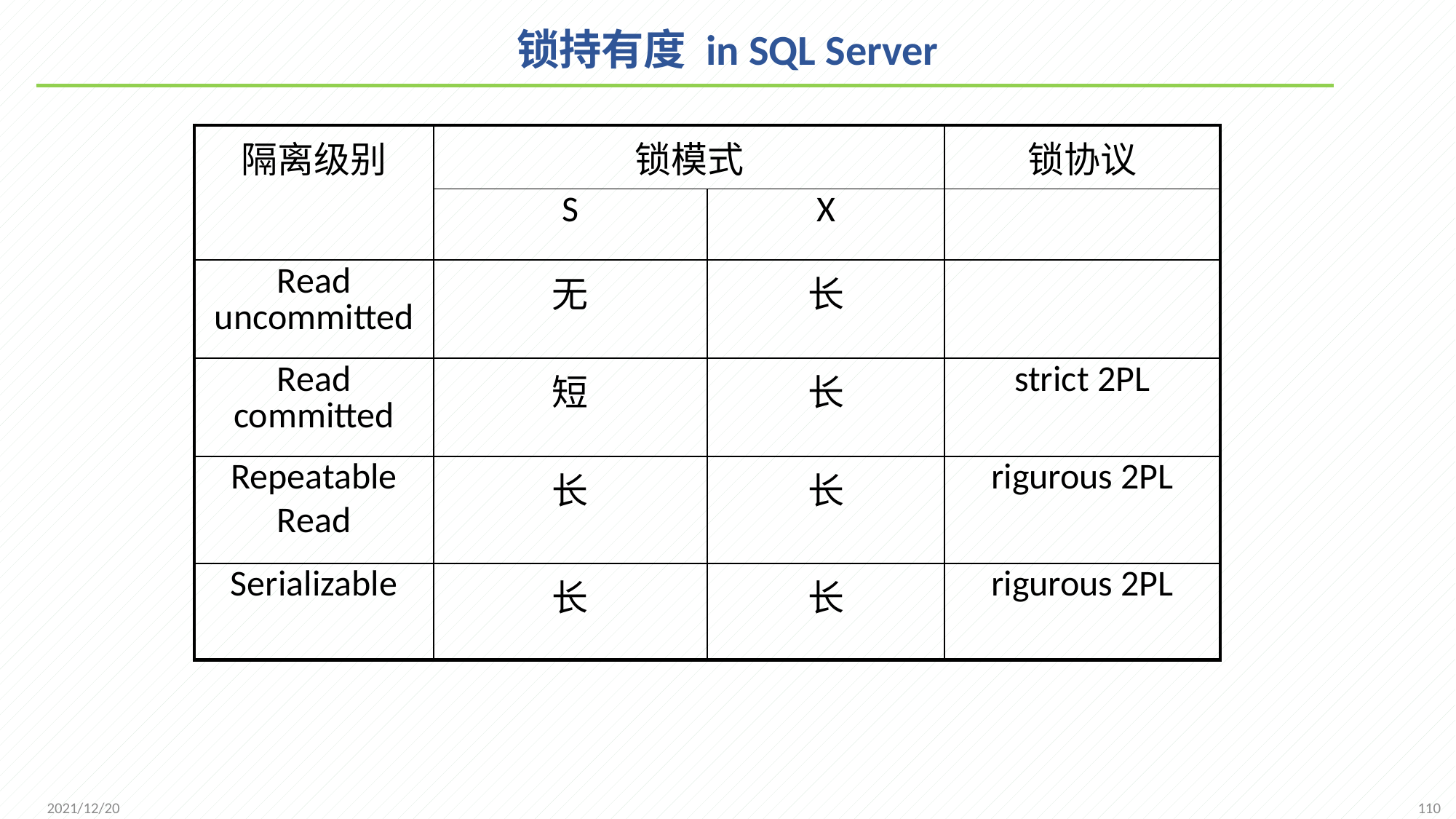

# 锁持有度 in SQL Server
| 隔离级别 | 锁模式 |  | 锁协议 |
| --- | --- | --- | --- |
|  | S | X |  |
| Read uncommitted | 无 | 长 |  |
| Read committed | 短 | 长 | strict 2PL |
| Repeatable Read | 长 | 长 | rigurous 2PL |
| Serializable | 长 | 长 | rigurous 2PL |
110
2021/12/20